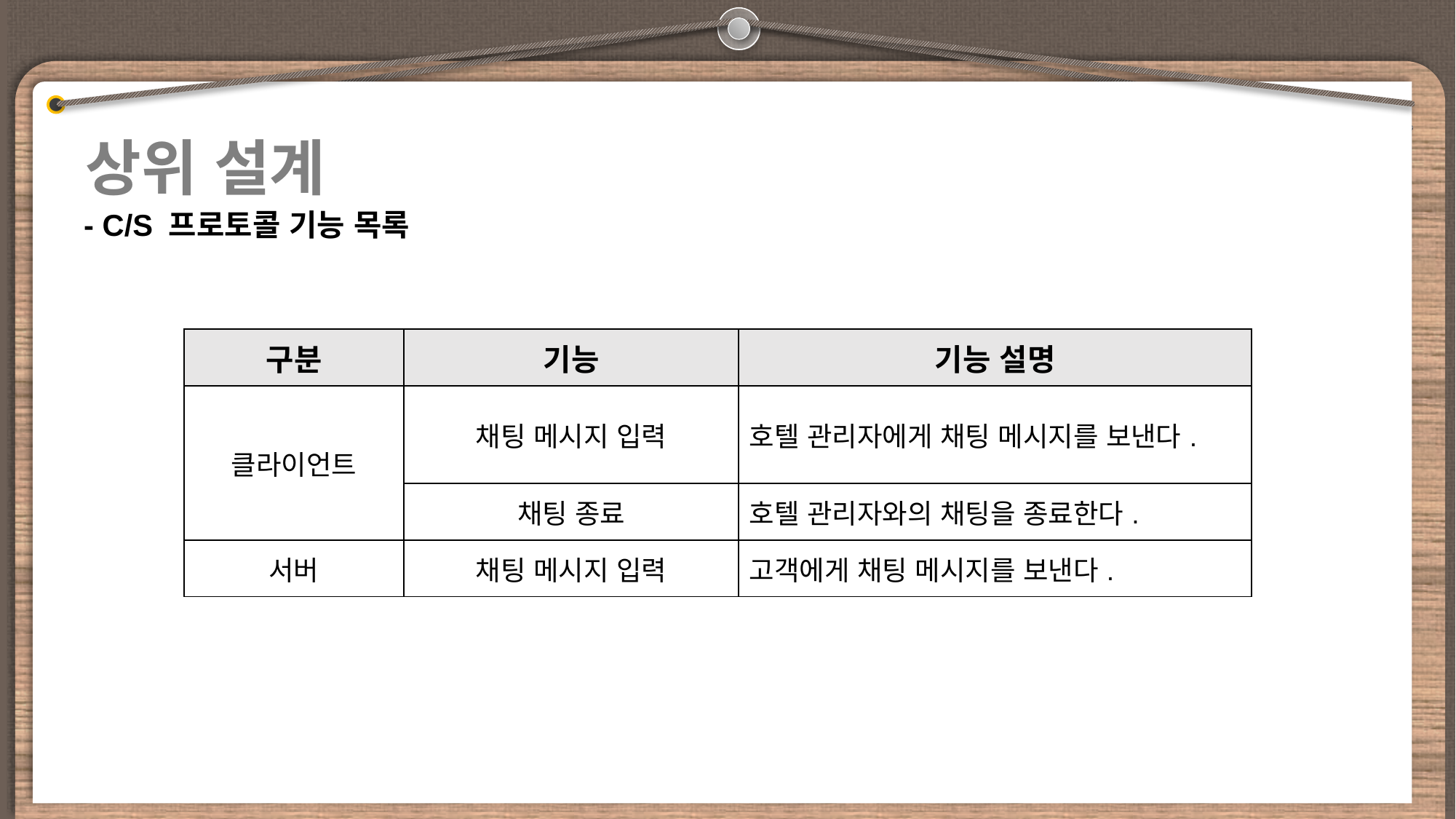

상위 설계
- C/S 프로토콜 기능 목록
| 구분 | 기능 | 기능 설명 |
| --- | --- | --- |
| 클라이언트 | 채팅 메시지 입력 | 호텔 관리자에게 채팅 메시지를 보낸다. |
|  | 채팅 종료 | 호텔 관리자와의 채팅을 종료한다. |
| 서버 | 채팅 메시지 입력 | 고객에게 채팅 메시지를 보낸다. |